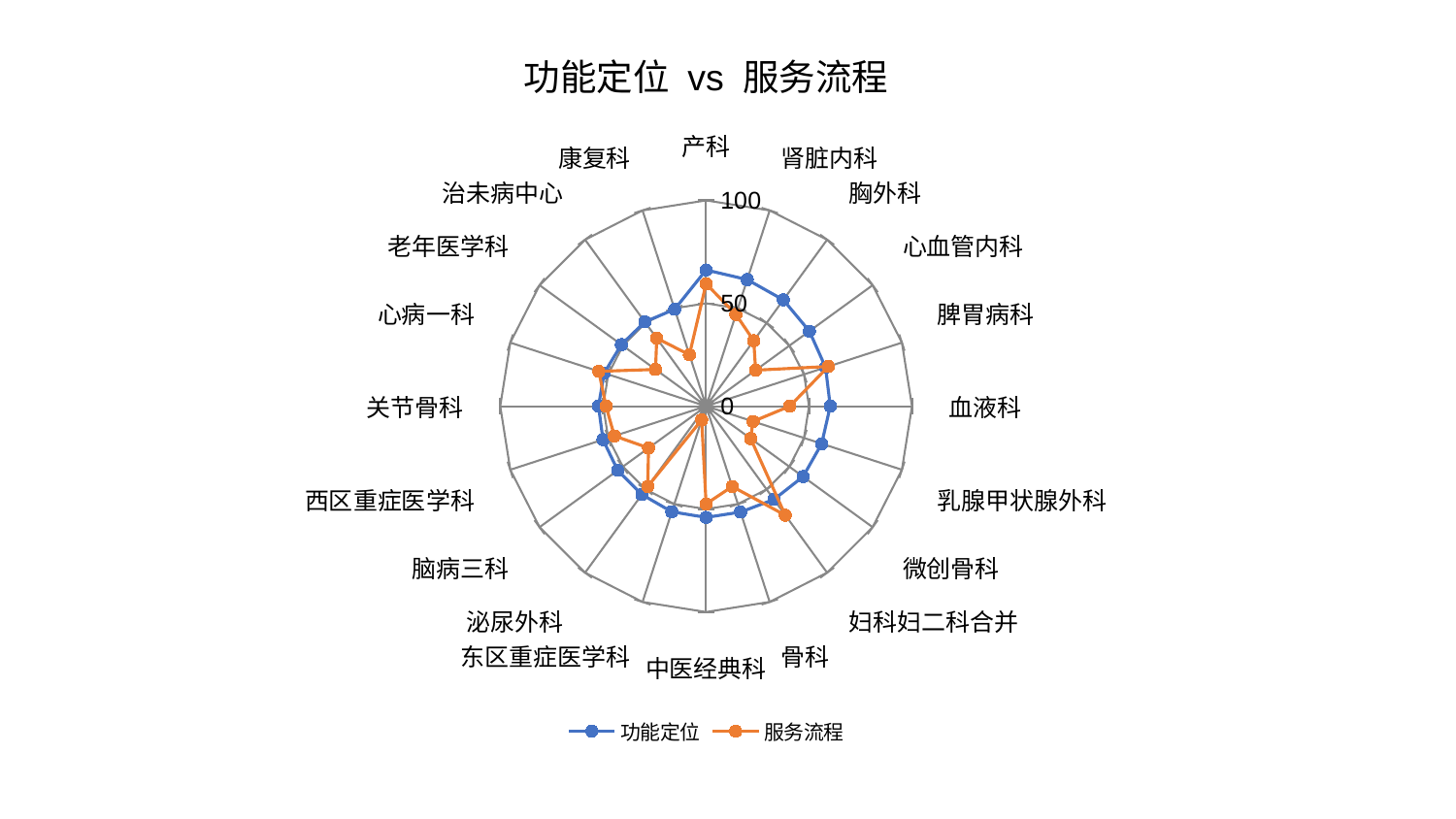

### Chart: 功能定位 vs 服务流程

| Category | 功能定位 | 服务流程 |
|---|---|---|
| 产科 | 66.18108841014076 | 59.477913954152015 |
| 肾脏内科 | 64.66750281835802 | 46.88035282378965 |
| 胸外科 | 63.840181310052984 | 39.36379035955072 |
| 心血管内科 | 62.01357744215626 | 29.76016017087146 |
| 脾胃病科 | 61.01863090041884 | 62.46125726602688 |
| 血液科 | 60.317663084567485 | 40.64875657008115 |
| 乳腺甲状腺外科 | 59.02886956805242 | 24.00036979936295 |
| 微创骨科 | 58.25246415044717 | 26.751087315267302 |
| 妇科妇二科合并 | 56.03861890696718 | 65.49206372119022 |
| 骨科 | 54.124259563305635 | 41.04593771989096 |
| 中医经典科 | 54.04830111858524 | 47.51242374395102 |
| 东区重症医学科 | 53.96315066492209 | 7.020303368819615 |
| 泌尿外科 | 53.08973906130523 | 48.238082659076866 |
| 脑病三科 | 53.063135047652096 | 34.56008106578675 |
| 西区重症医学科 | 52.677113469537325 | 46.84576952978023 |
| 关节骨科 | 52.27348546594011 | 48.62718497387622 |
| 心病一科 | 52.06099339167078 | 54.82147751103957 |
| 老年医学科 | 50.90216128303733 | 30.3783207646282 |
| 治未病中心 | 50.63524120244914 | 40.8197874147079 |
| 康复科 | 49.52406733925882 | 26.285711271884026 |
43